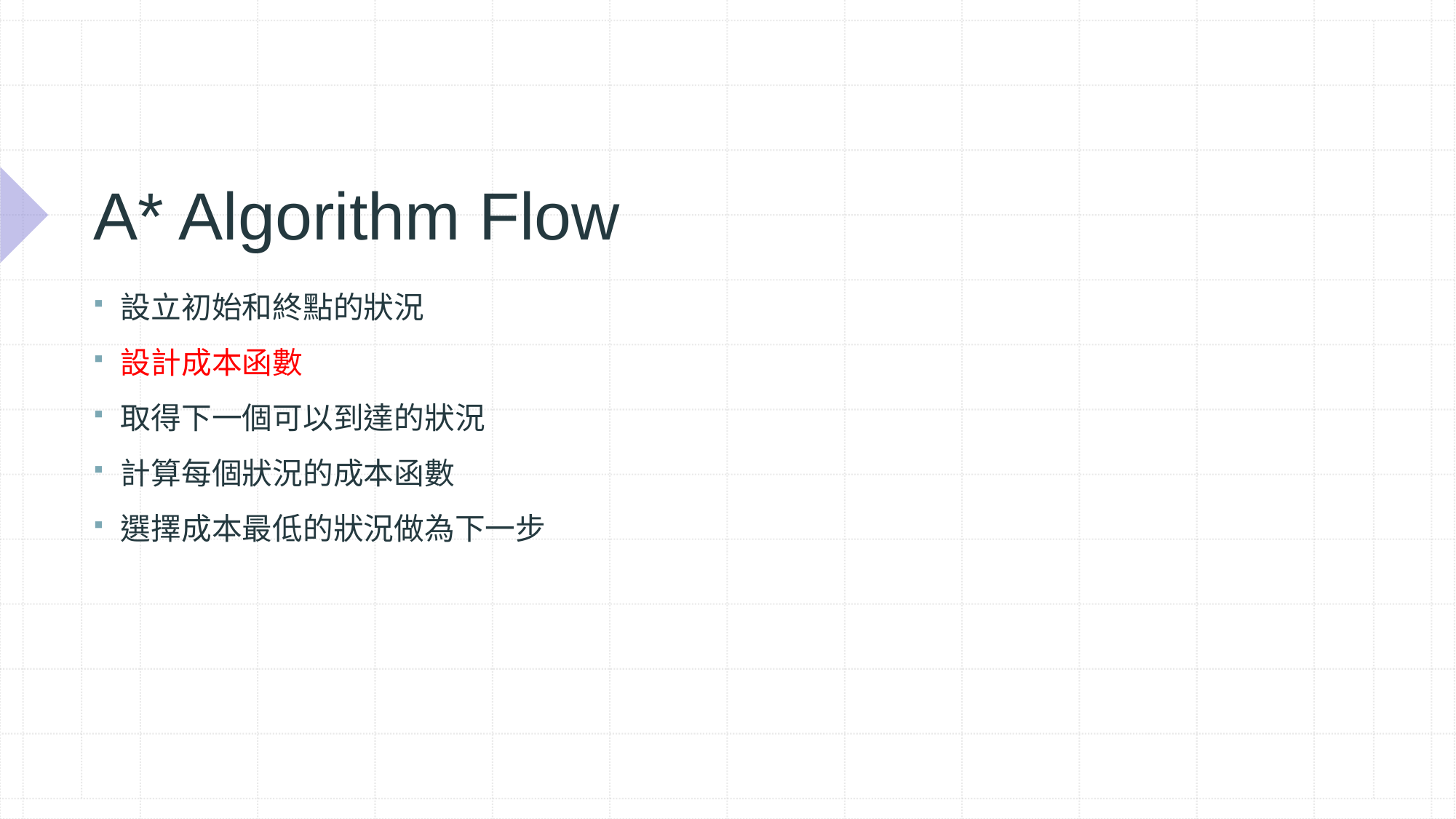

# A* Algorithm Flow
設立初始和終點的狀況
設計成本函數
取得下一個可以到達的狀況
計算每個狀況的成本函數
選擇成本最低的狀況做為下一步